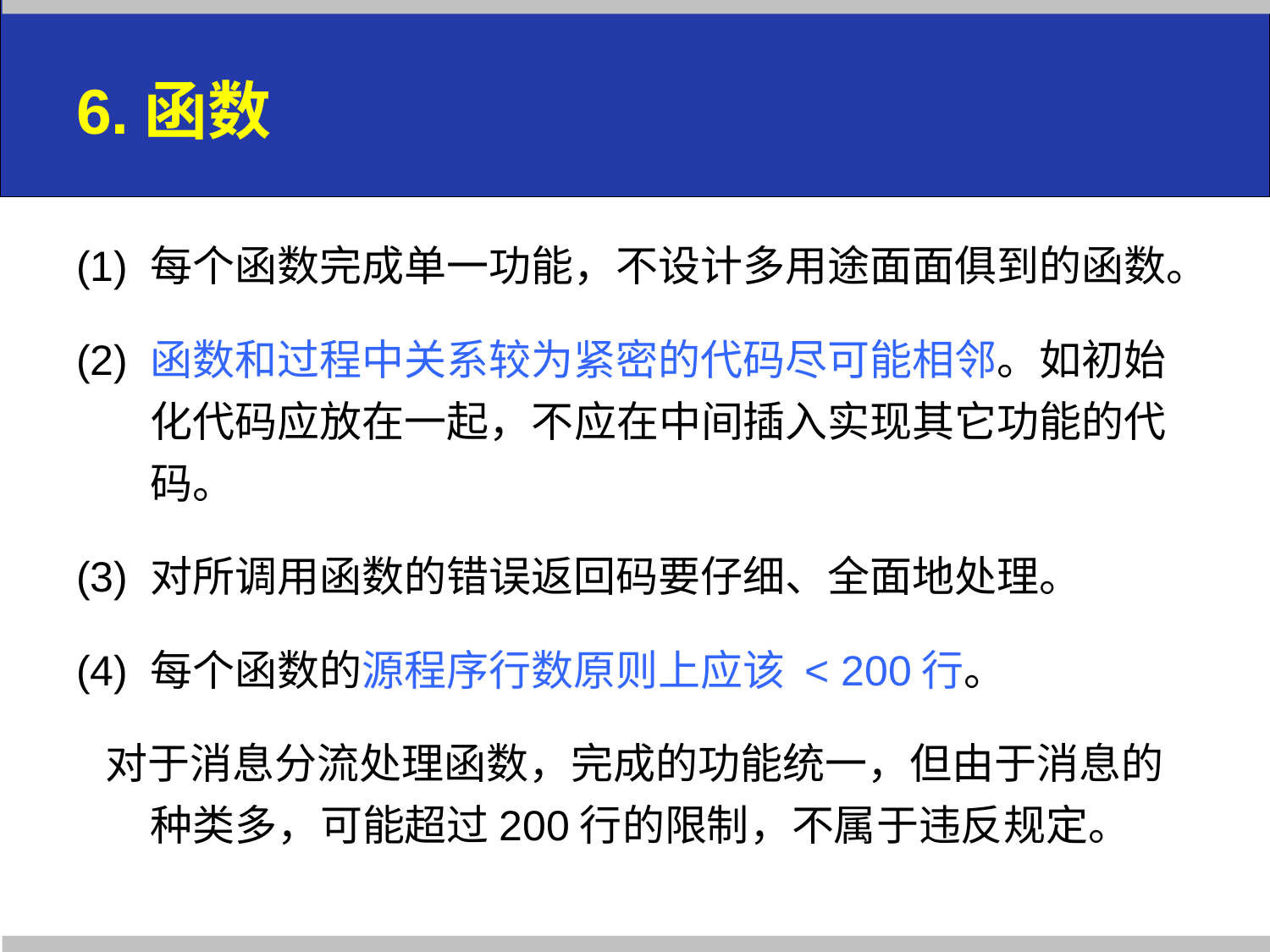

# 6.函数
(1) 每个函数完成单一功能，不设计多用途面面俱到的函数。
(2) 函数和过程中关系较为紧密的代码尽可能相邻。如初始化代码应放在一起，不应在中间插入实现其它功能的代码。
(3) 对所调用函数的错误返回码要仔细、全面地处理。
(4) 每个函数的源程序行数原则上应该 < 200行。
  对于消息分流处理函数，完成的功能统一，但由于消息的种类多，可能超过200行的限制，不属于违反规定。
690